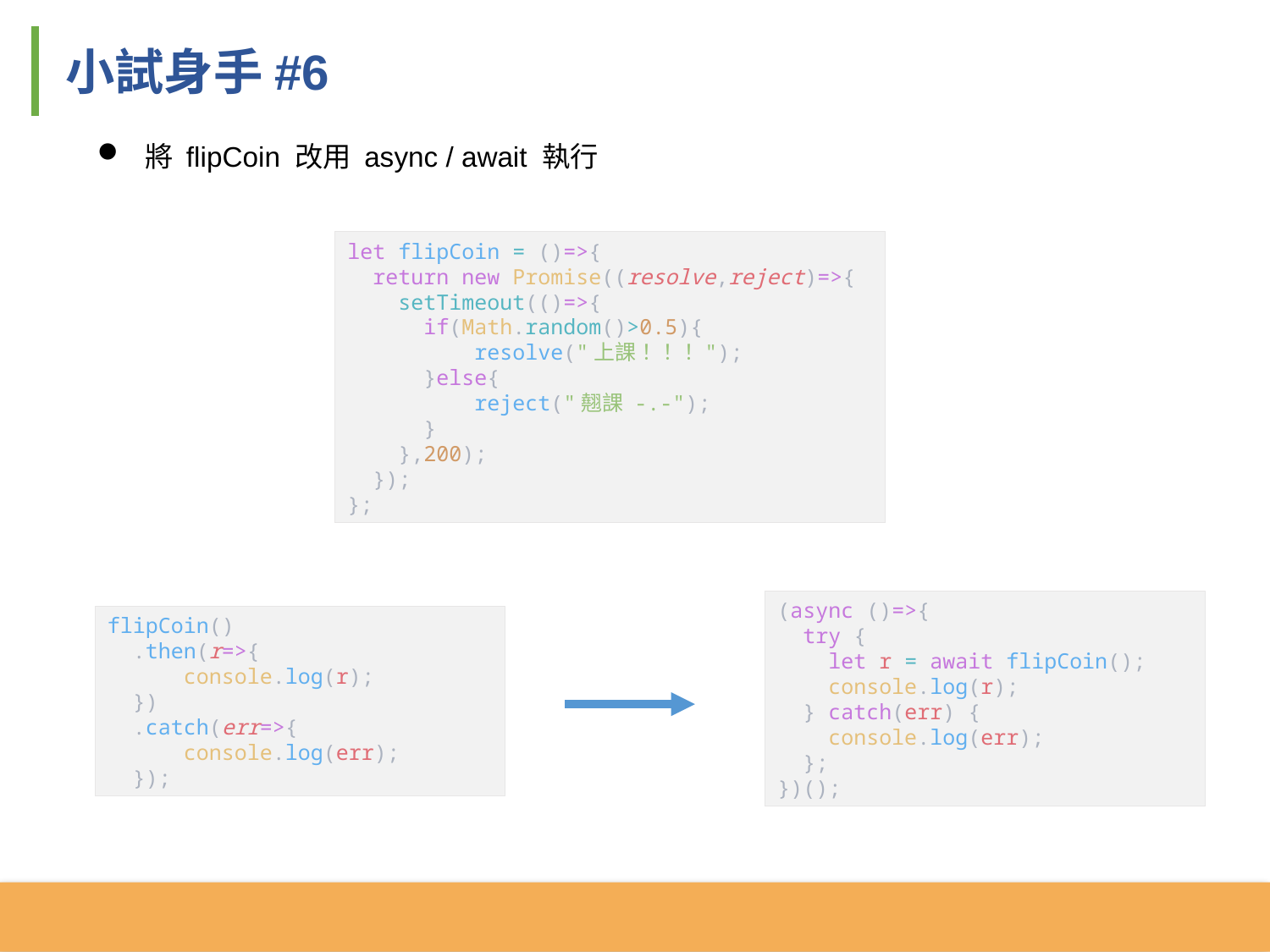

小試身手#6
將 flipCoin 改用 async / await 執行

let flipCoin = ()=>{
  return new Promise((resolve,reject)=>{
    setTimeout(()=>{
      if(Math.random()>0.5){
          resolve("上課！！！");
      }else{
          reject("翹課 -.-");
      }
    },200);
  });
};
(async ()=>{
  try {
    let r = await flipCoin();
    console.log(r);
  } catch(err) {
    console.log(err);
  };
})();
flipCoin()
  .then(r=>{
      console.log(r);
  })
  .catch(err=>{
      console.log(err);
  });